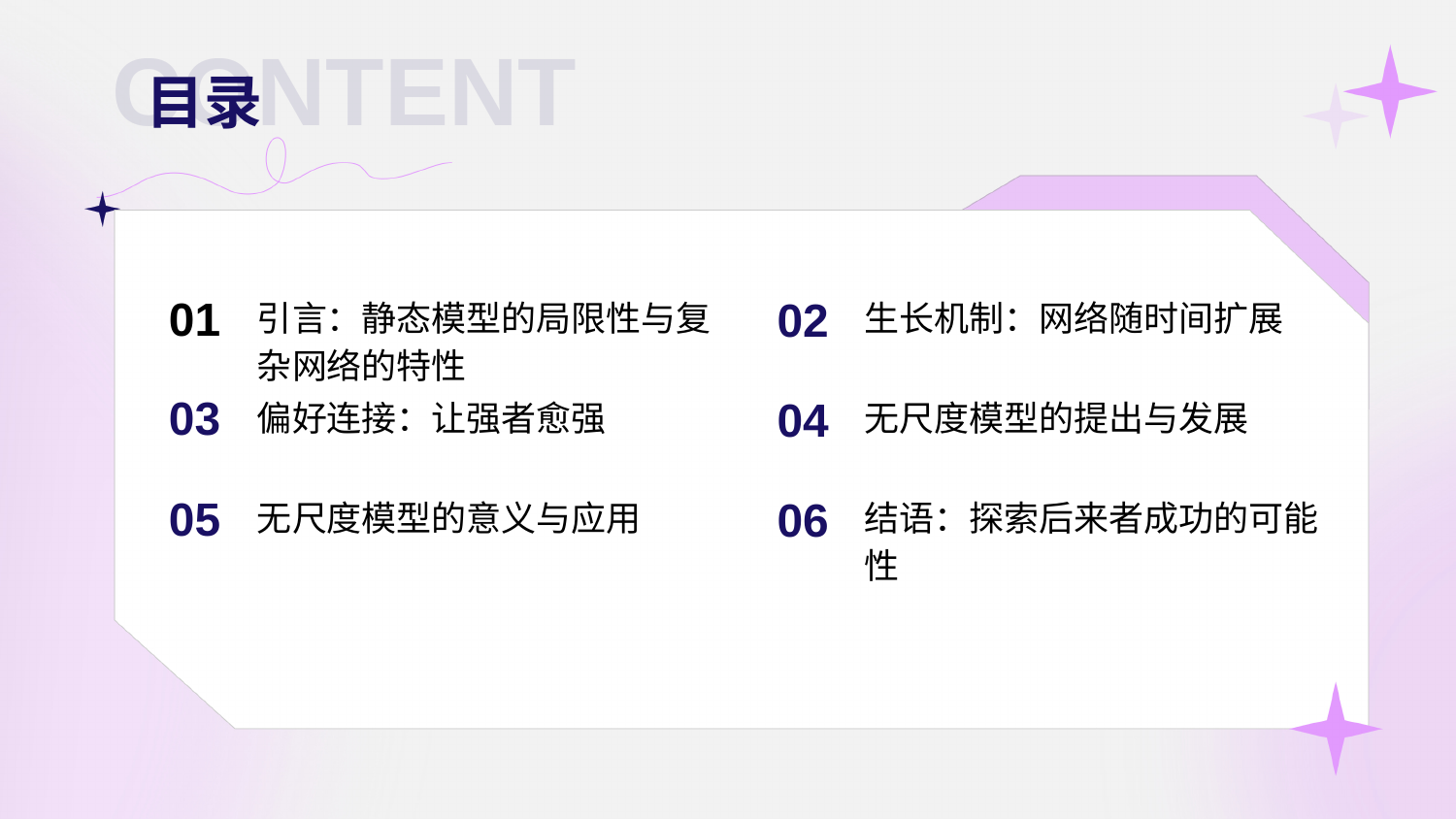

CONTENT
目录
01
02
引言：静态模型的局限性与复杂网络的特性
生长机制：网络随时间扩展
03
04
偏好连接：让强者愈强
无尺度模型的提出与发展
05
06
无尺度模型的意义与应用
结语：探索后来者成功的可能性